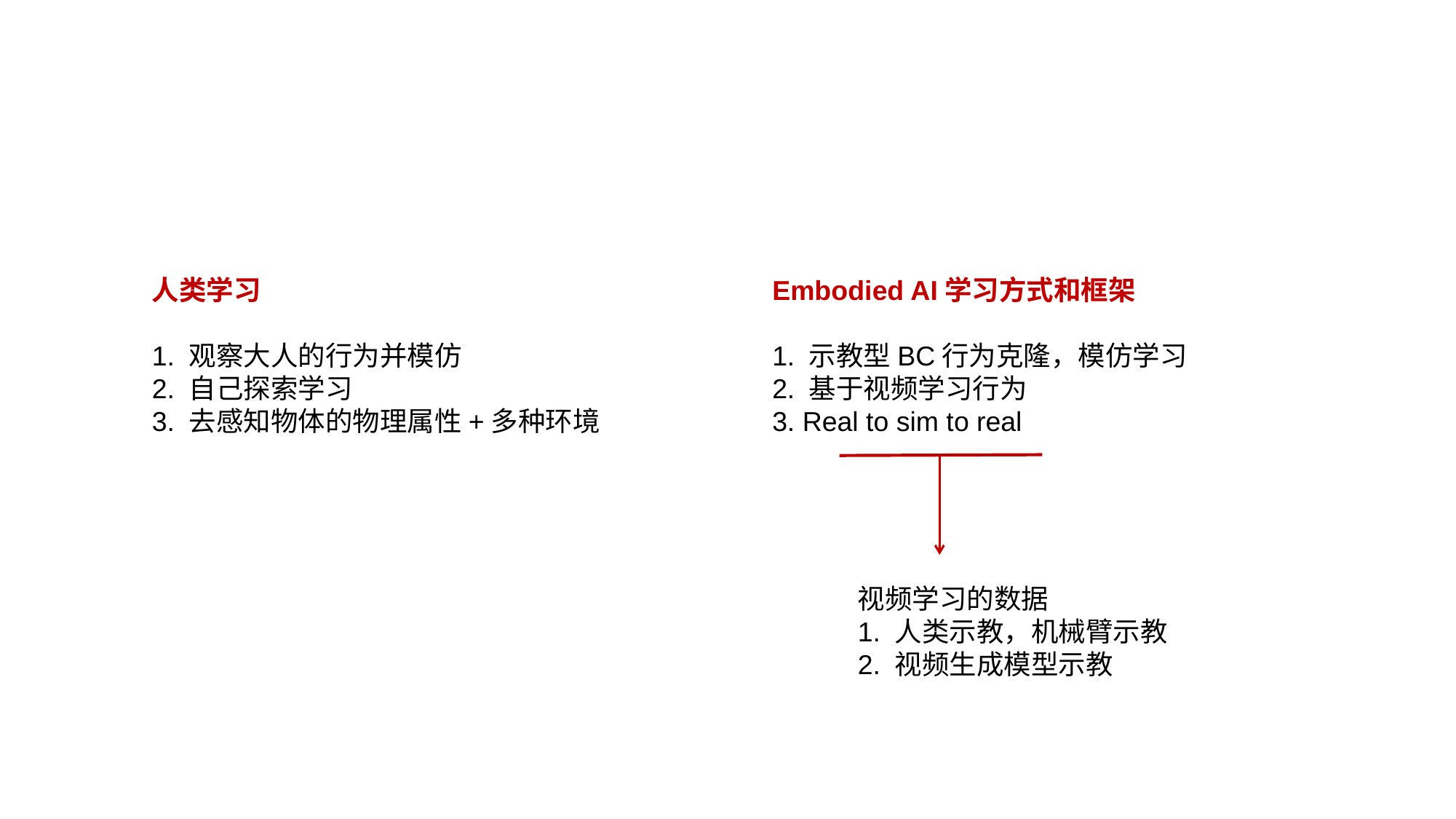

人类学习

1. 观察大人的行为并模仿
2. 自己探索学习
3. 去感知物体的物理属性+多种环境
Embodied AI学习方式和框架

1. 示教型BC行为克隆，模仿学习
2. 基于视频学习行为
3. Real to sim to real
视频学习的数据
1. 人类示教，机械臂示教
2. 视频生成模型示教